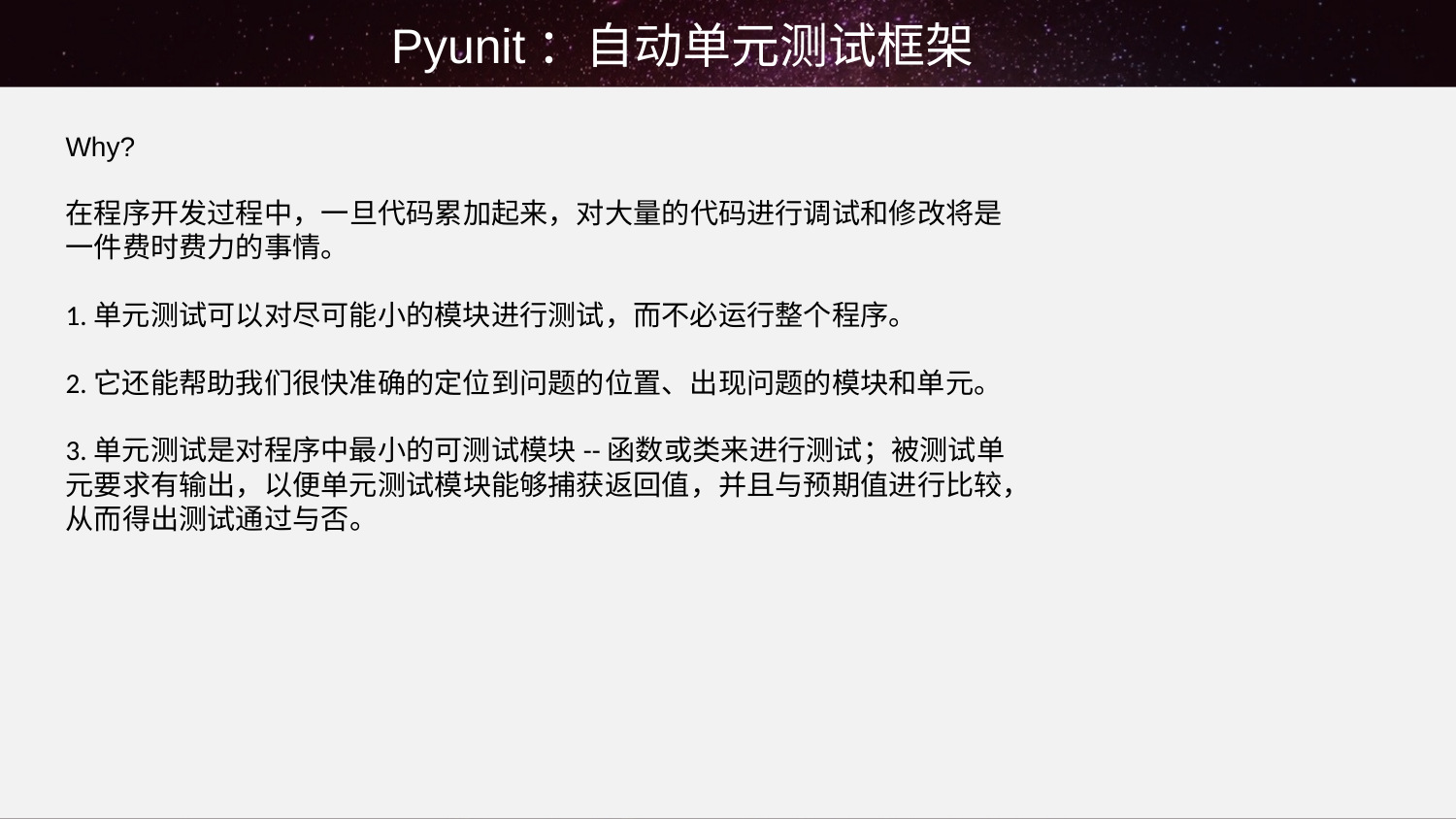

Pyunit：自动单元测试框架
Why?

在程序开发过程中，一旦代码累加起来，对大量的代码进行调试和修改将是一件费时费力的事情。

1.单元测试可以对尽可能小的模块进行测试，而不必运行整个程序。

2.它还能帮助我们很快准确的定位到问题的位置、出现问题的模块和单元。

3.单元测试是对程序中最小的可测试模块--函数或类来进行测试；被测试单元要求有输出，以便单元测试模块能够捕获返回值，并且与预期值进行比较，从而得出测试通过与否。